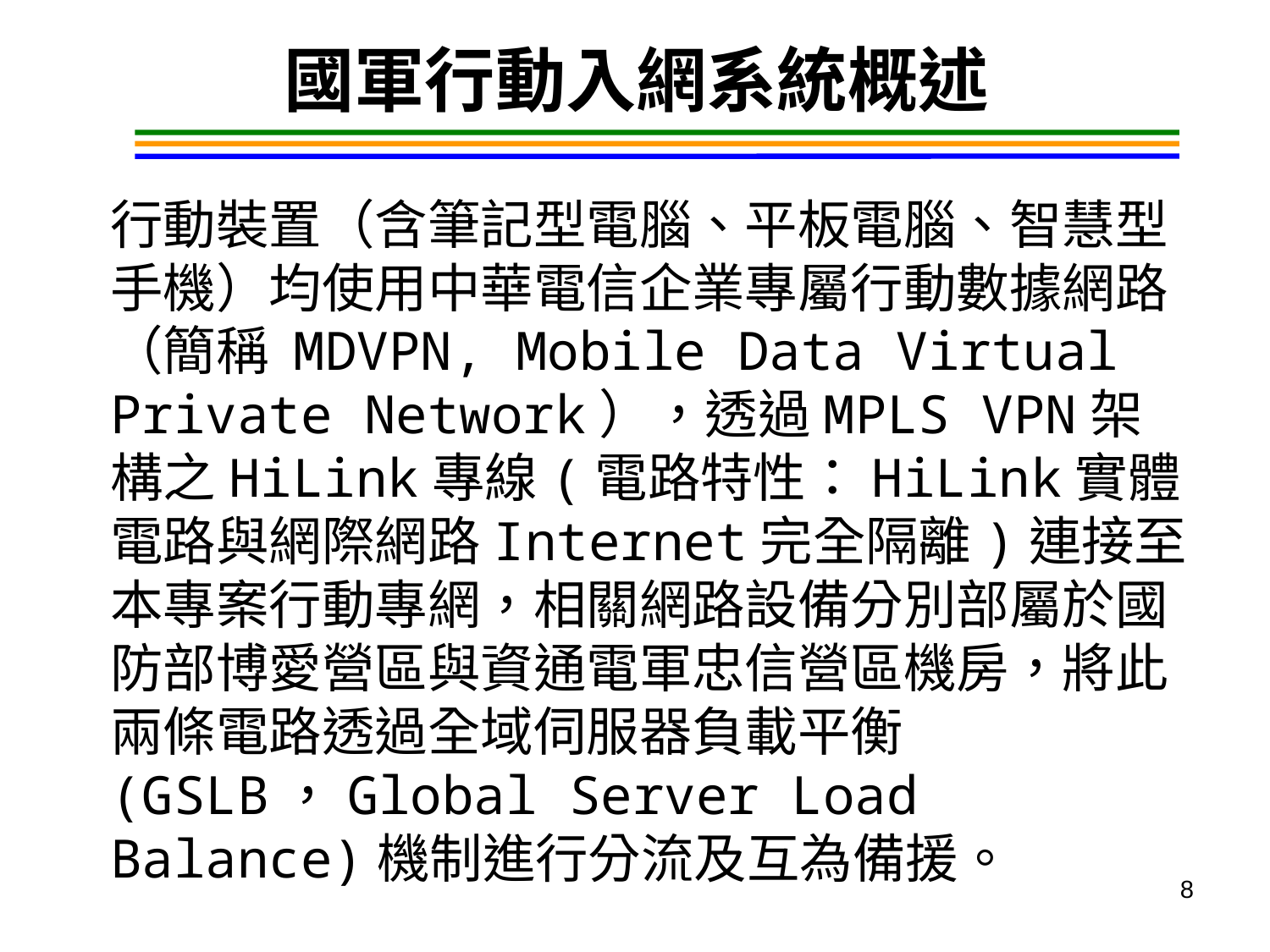

國軍行動入網系統概述
行動裝置（含筆記型電腦、平板電腦、智慧型手機）均使用中華電信企業專屬行動數據網路（簡稱 MDVPN, Mobile Data Virtual Private Network），透過MPLS VPN架構之HiLink專線(電路特性：HiLink實體電路與網際網路Internet完全隔離)連接至本專案行動專網，相關網路設備分別部屬於國防部博愛營區與資通電軍忠信營區機房，將此兩條電路透過全域伺服器負載平衡(GSLB，Global Server Load Balance)機制進行分流及互為備援。
8